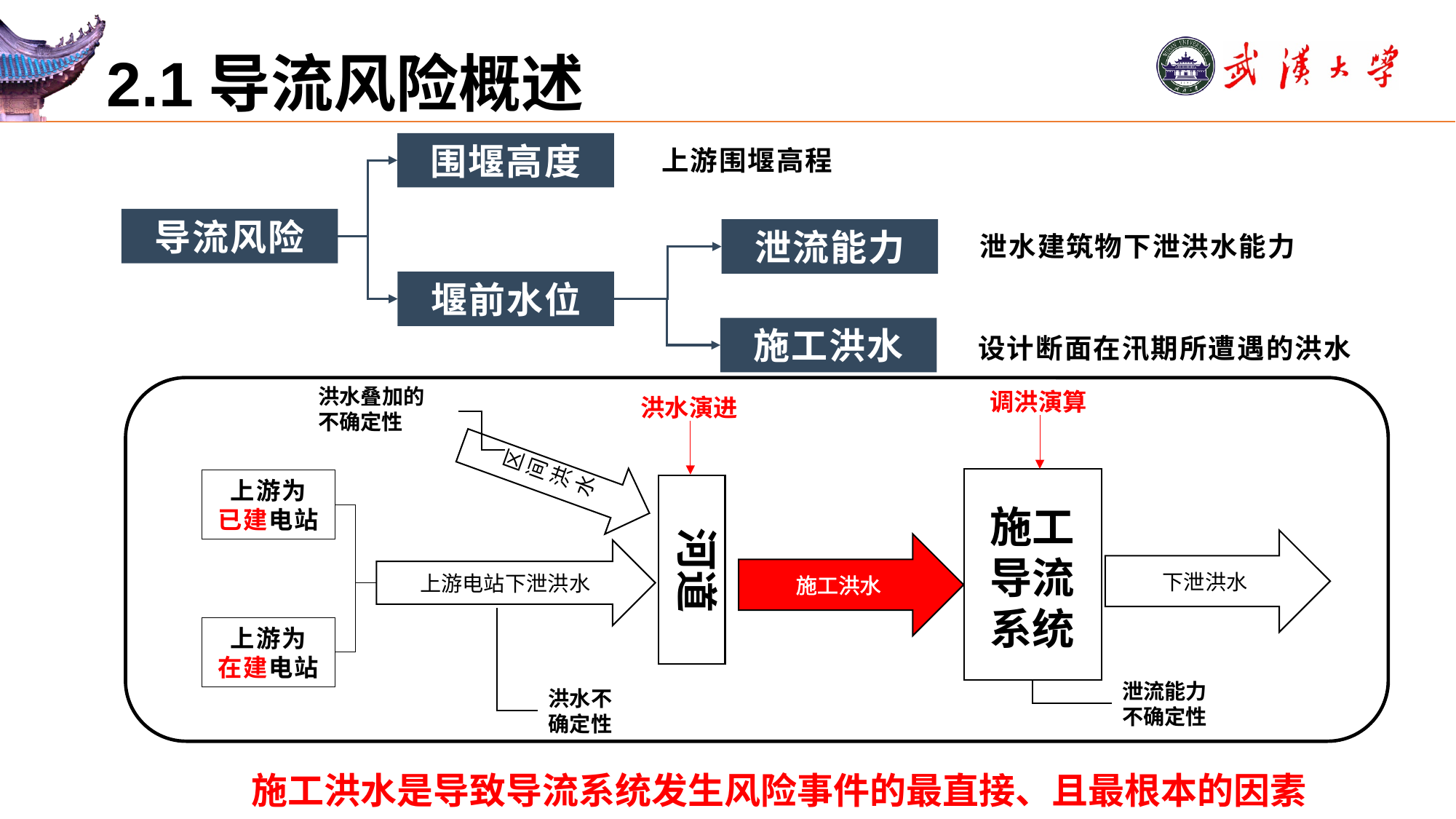

# 2.1导流风险概述
围堰高度
上游围堰高程
导流风险
泄流能力
泄水建筑物下泄洪水能力
堰前水位
施工洪水
设计断面在汛期所遭遇的洪水

洪水叠加的不确定性
区间洪水
调洪演算
洪水演进

上游为
已建电站

施工导流系统
河道
下泄洪水
施工洪水
上游电站下泄洪水
上游为
在建电站
泄流能力不确定性
洪水不确定性
施工洪水是导致导流系统发生风险事件的最直接、且最根本的因素